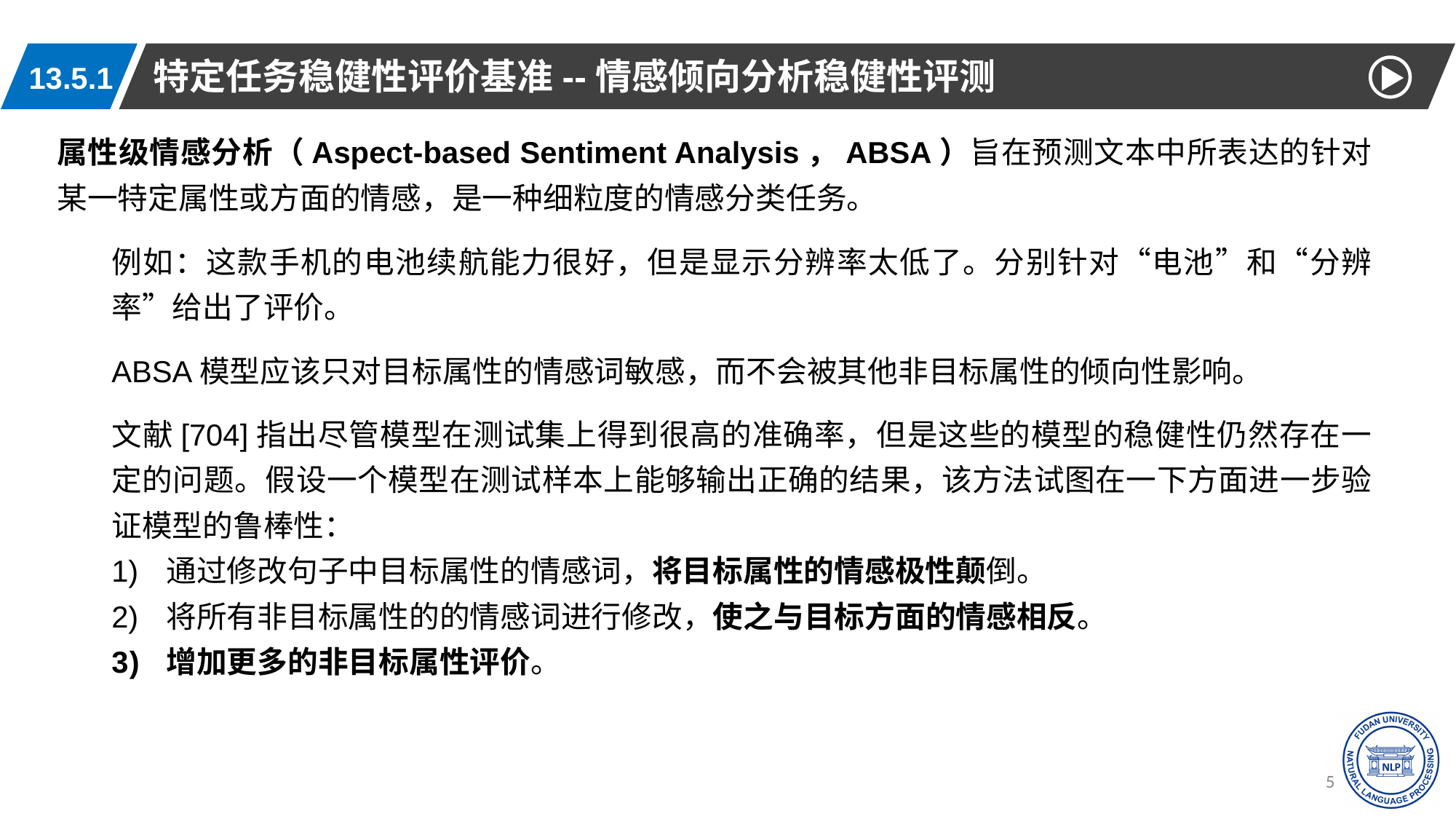

特定任务稳健性评价基准--情感倾向分析稳健性评测
13.5.1

属性级情感分析（Aspect-based Sentiment Analysis，ABSA）旨在预测文本中所表达的针对某一特定属性或方面的情感，是一种细粒度的情感分类任务。
例如：这款手机的电池续航能力很好，但是显示分辨率太低了。分别针对“电池”和“分辨率”给出了评价。
ABSA模型应该只对目标属性的情感词敏感，而不会被其他非目标属性的倾向性影响。
文献[704]指出尽管模型在测试集上得到很高的准确率，但是这些的模型的稳健性仍然存在一定的问题。假设一个模型在测试样本上能够输出正确的结果，该方法试图在一下方面进一步验证模型的鲁棒性：
通过修改句子中目标属性的情感词，将目标属性的情感极性颠倒。
将所有非目标属性的的情感词进行修改，使之与目标方面的情感相反。
增加更多的非目标属性评价。
55